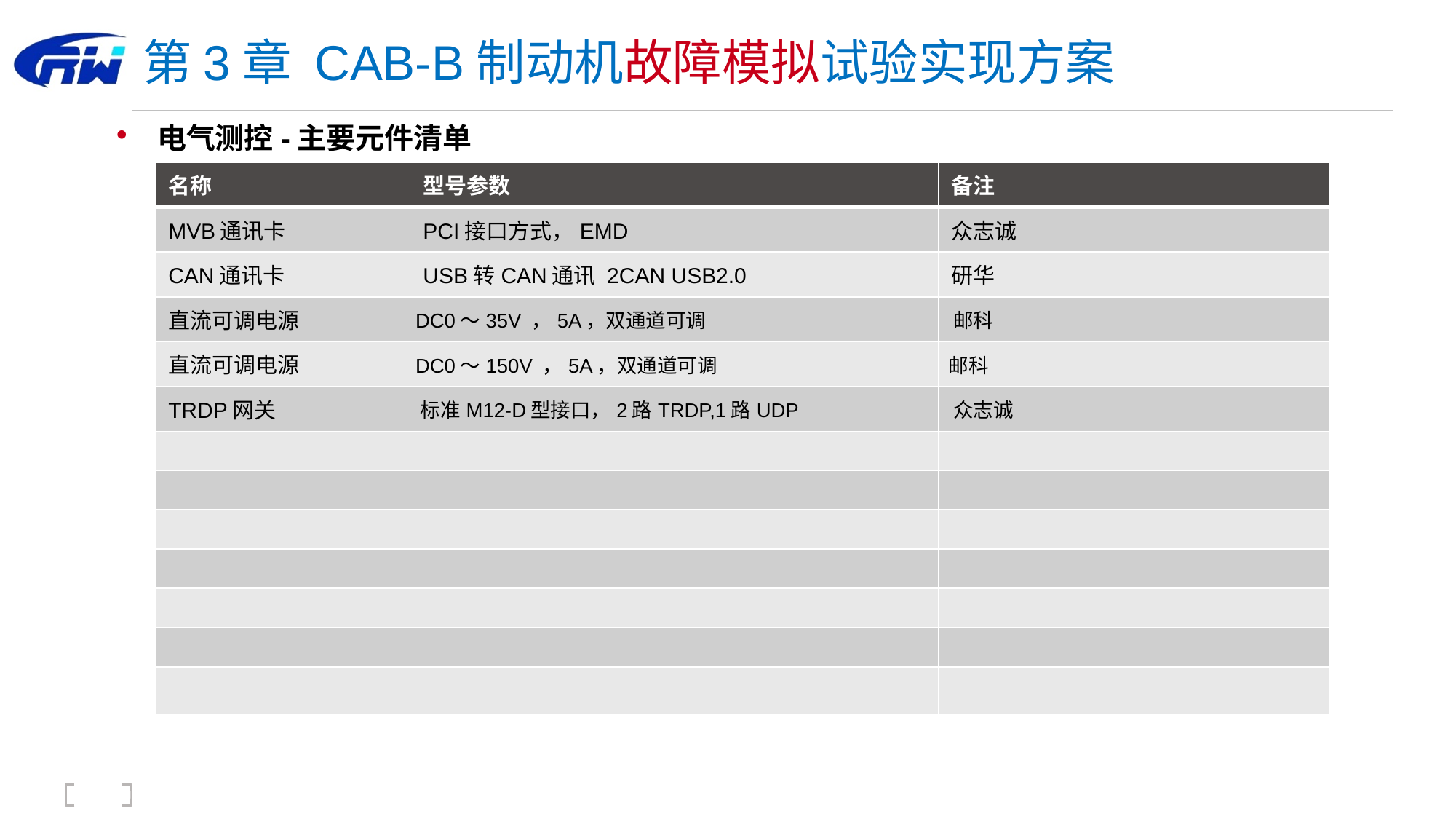

# 第3章 CAB-B制动机故障模拟试验实现方案
电气测控-主要元件清单
| 名称 | 型号参数 | 备注 |
| --- | --- | --- |
| MVB通讯卡 | PCI接口方式，EMD | 众志诚 |
| CAN通讯卡 | USB转CAN通讯 2CAN USB2.0 | 研华 |
| 直流可调电源 | DC0～35V ，5A，双通道可调 | 邮科 |
| 直流可调电源 | DC0～150V ，5A，双通道可调 | 邮科 |
| TRDP网关 | 标准M12-D型接口，2路TRDP,1路UDP | 众志诚 |
|  |  |  |
|  |  |  |
|  |  |  |
|  |  |  |
|  |  |  |
|  |  |  |
|  |  |  |
34
中国中车股份有限公司 版权所有 2015